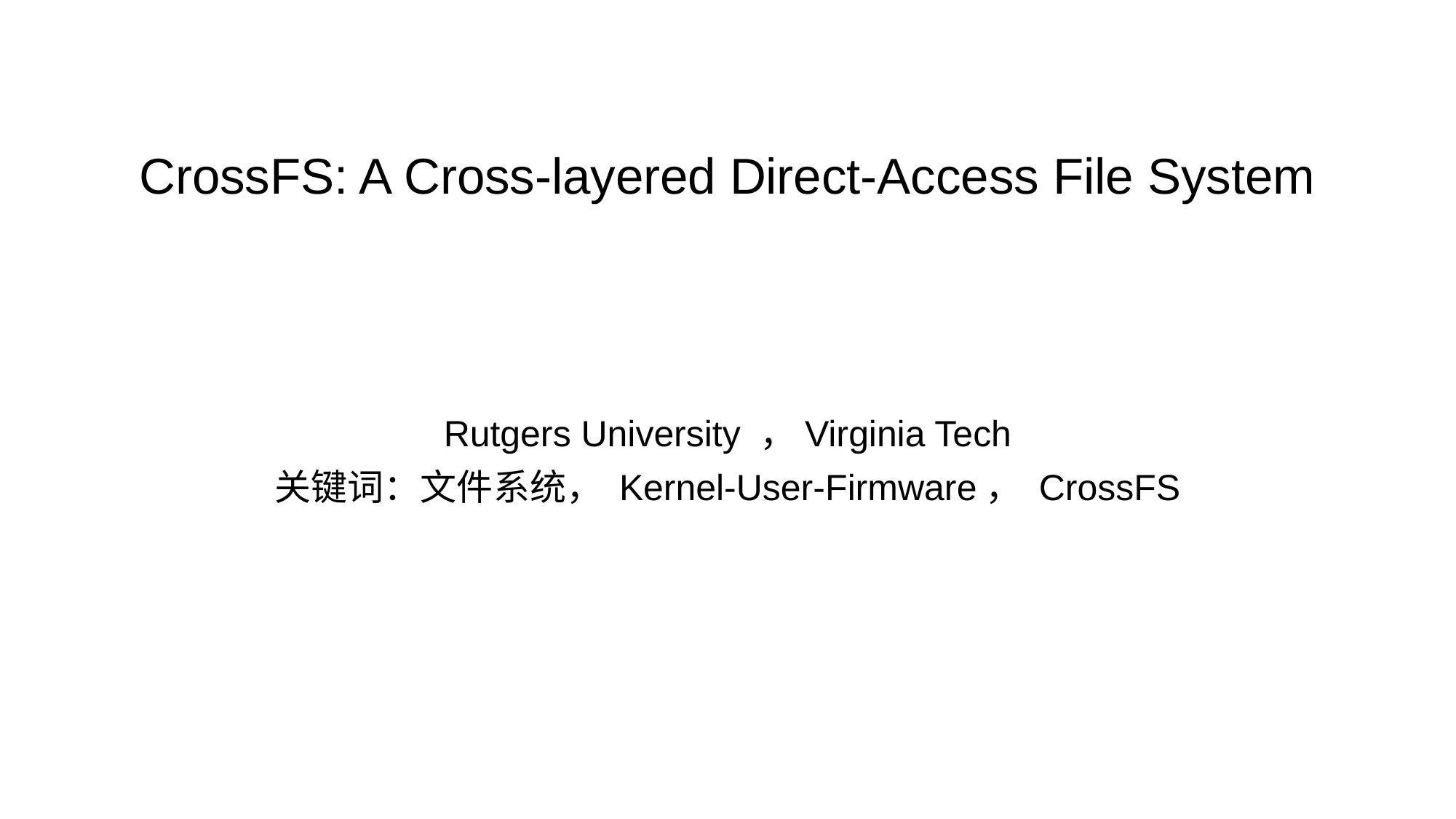

# CrossFS: A Cross-layered Direct-Access File System
Rutgers University ，Virginia Tech
关键词：文件系统， Kernel-User-Firmware， CrossFS